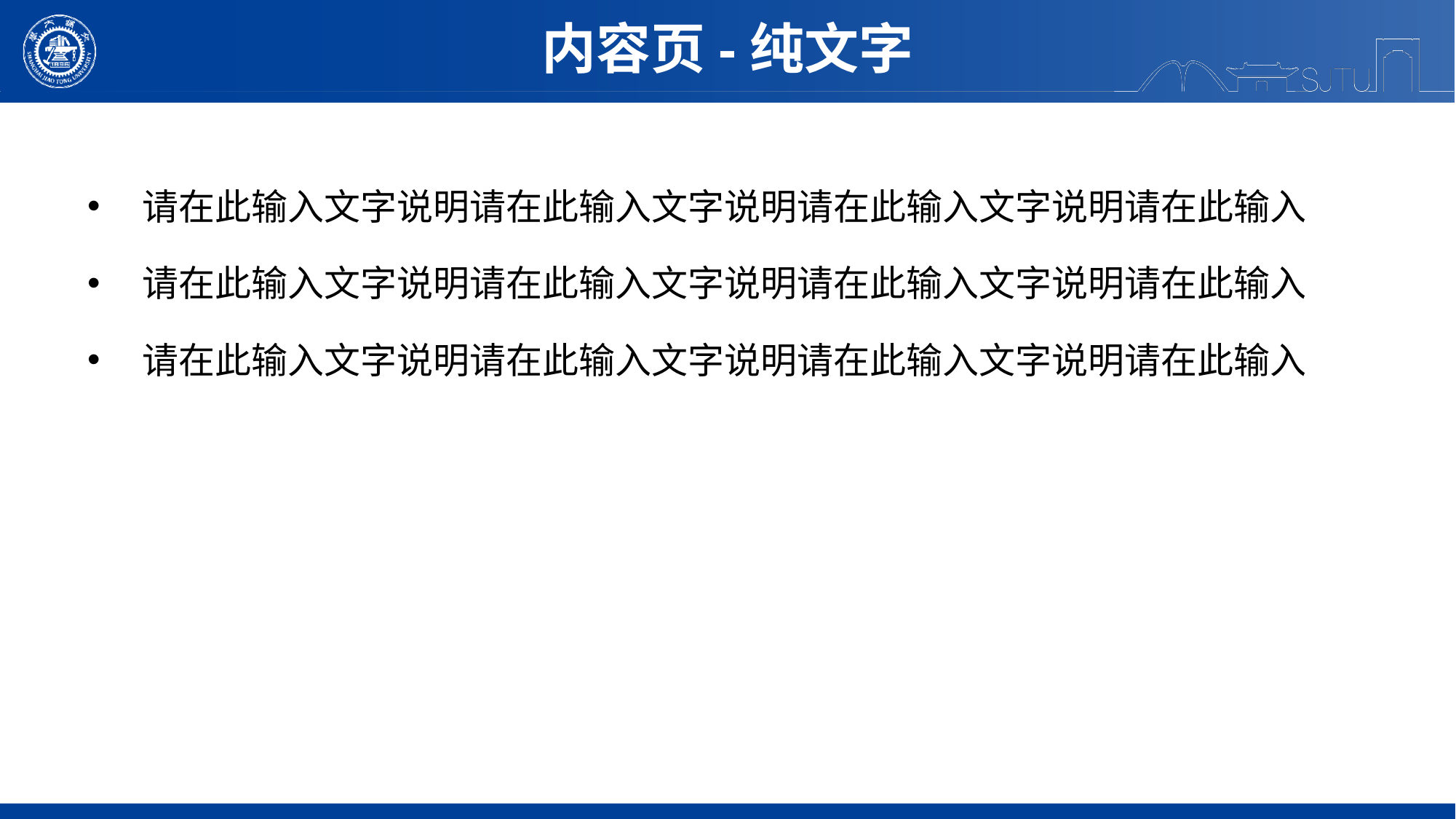

内容页-纯文字
请在此输入文字说明请在此输入文字说明请在此输入文字说明请在此输入
请在此输入文字说明请在此输入文字说明请在此输入文字说明请在此输入
请在此输入文字说明请在此输入文字说明请在此输入文字说明请在此输入